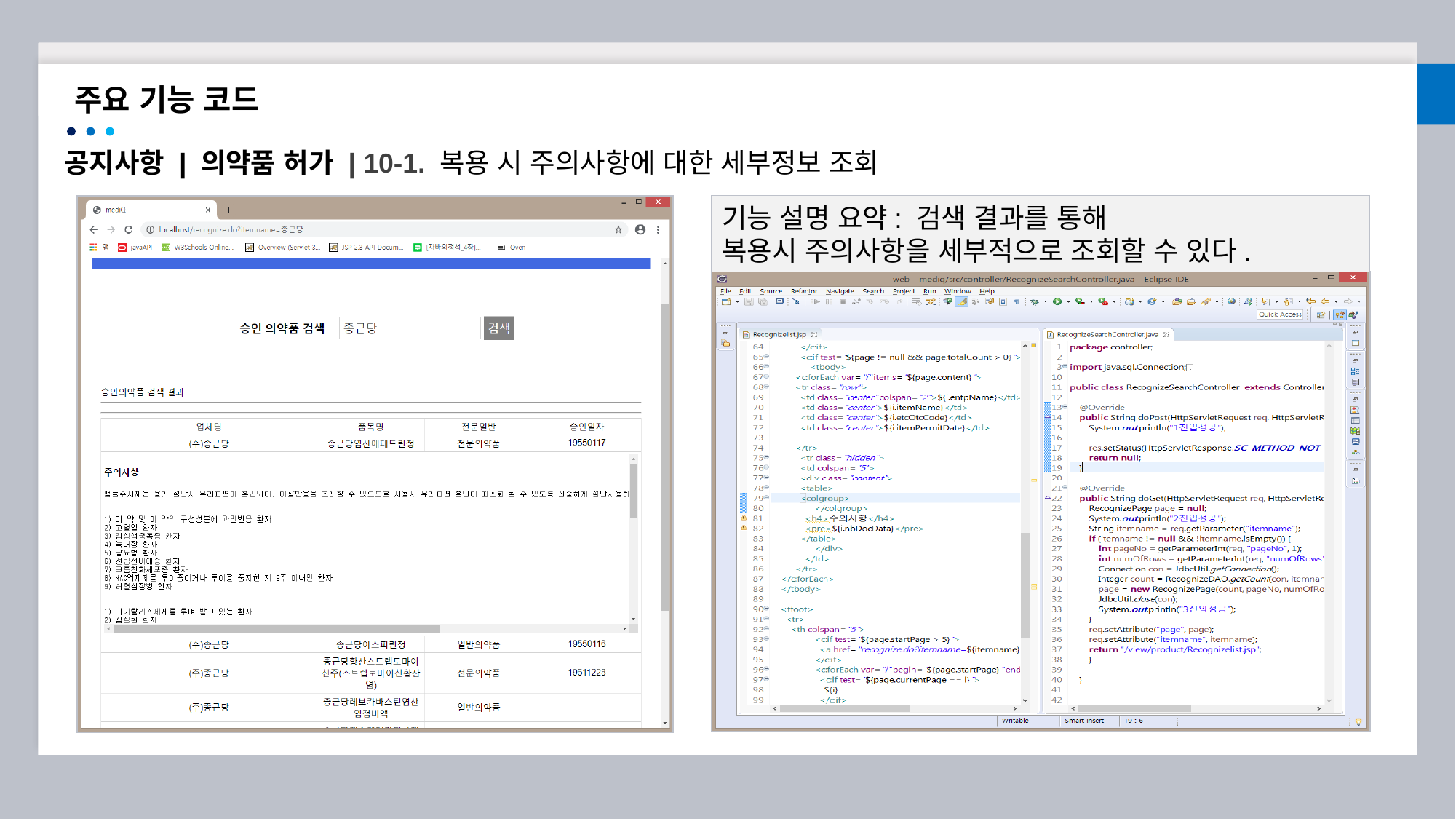

주요 기능 코드

공지사항 | 의약품 허가 | 10-1. 복용 시 주의사항에 대한 세부정보 조회
기능 설명 요약: 검색 결과를 통해
복용시 주의사항을 세부적으로 조회할 수 있다.